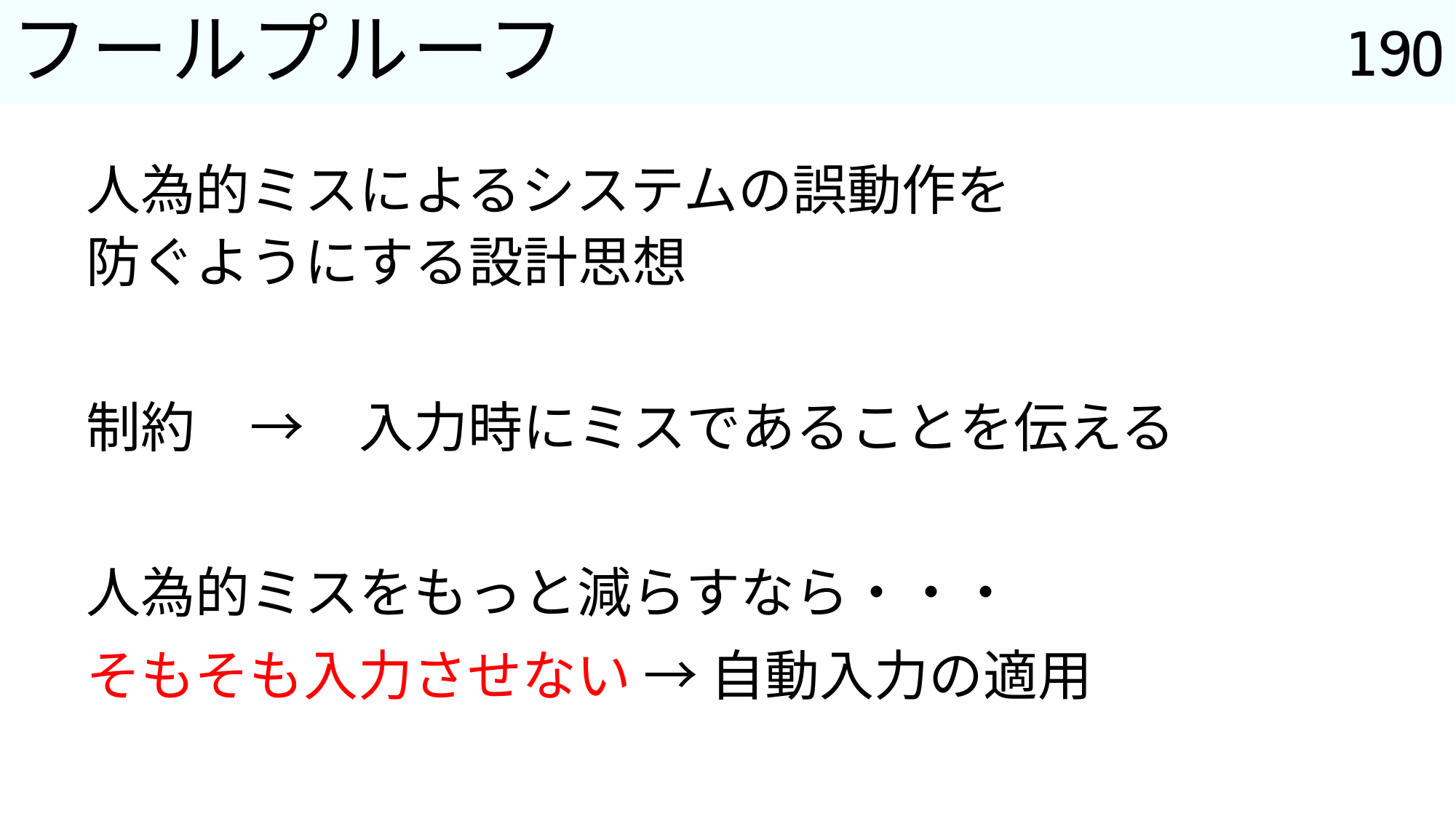

190
# フールプルーフ
人為的ミスによるシステムの誤動作を
防ぐようにする設計思想

制約　→　入力時にミスであることを伝える

人為的ミスをもっと減らすなら・・・
そもそも入力させない → 自動入力の適用